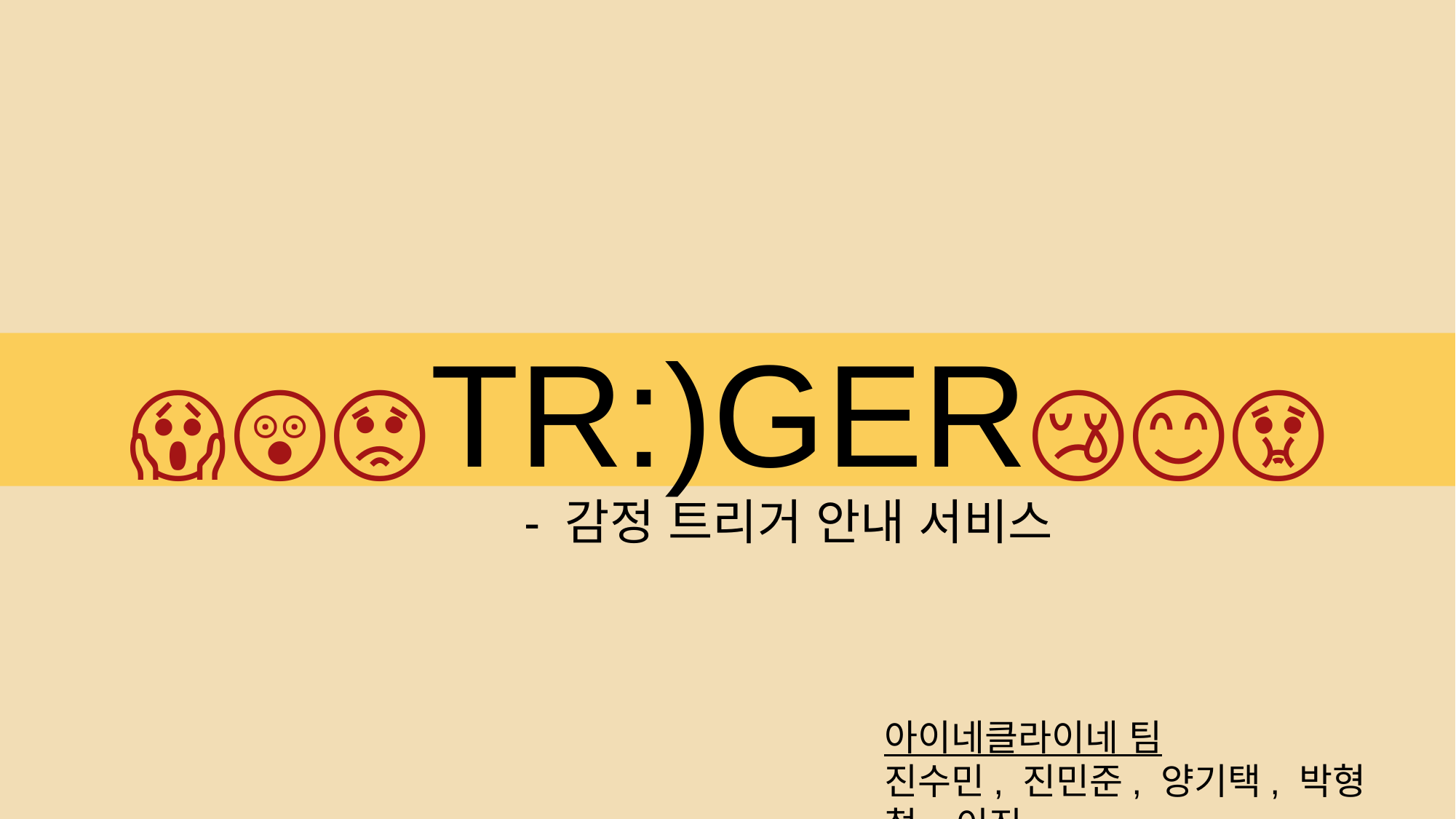

😱😲😡TR:)GER😢😊🤢
- 감정 트리거 안내 서비스
아이네클라이네 팀
진수민, 진민준, 양기택, 박형철, 이진